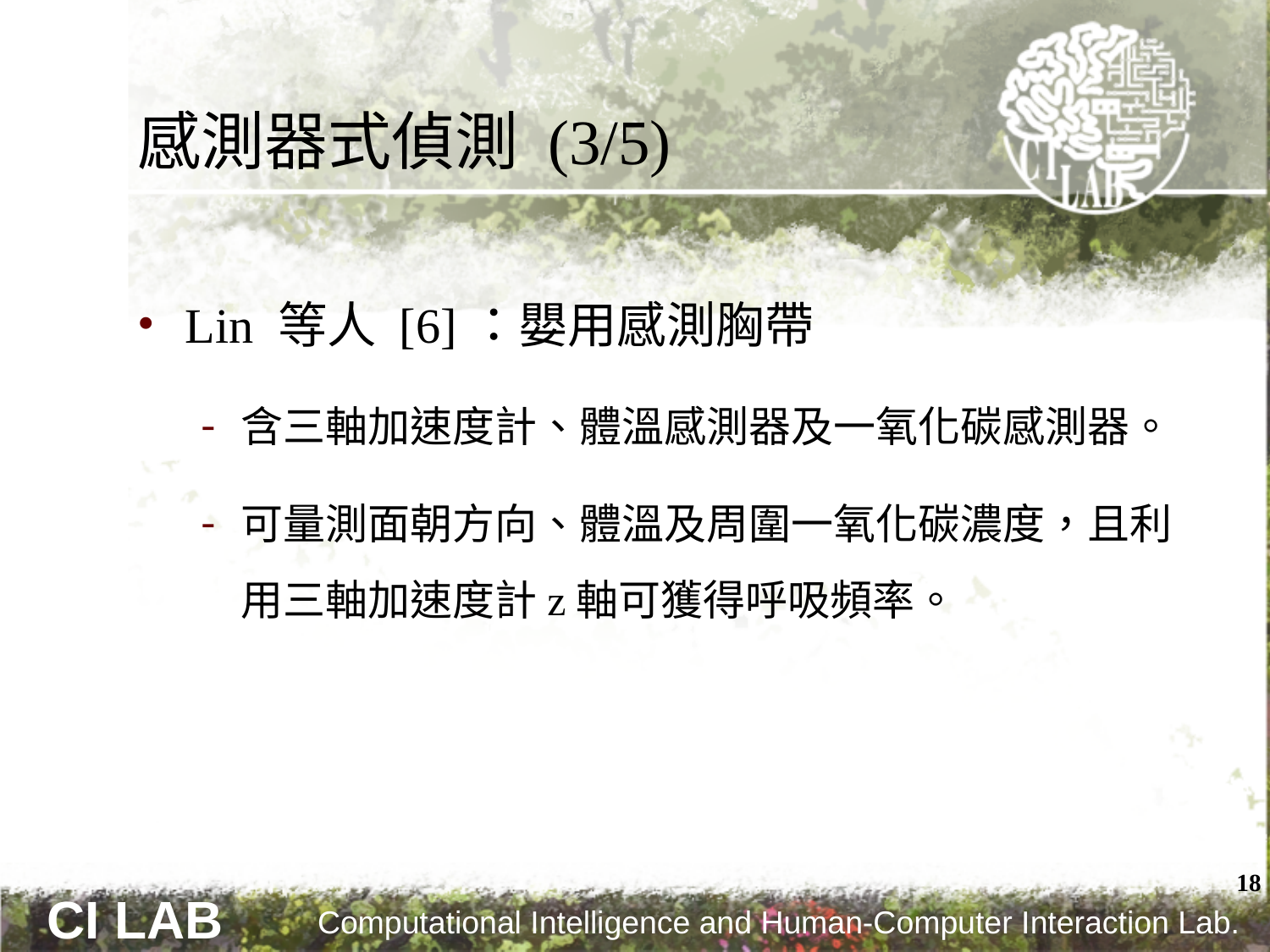

# 感測器式偵測 (3/5)
Lin 等人 [6]：嬰用感測胸帶
含三軸加速度計、體溫感測器及一氧化碳感測器。
可量測面朝方向、體溫及周圍一氧化碳濃度，且利用三軸加速度計z軸可獲得呼吸頻率。
18